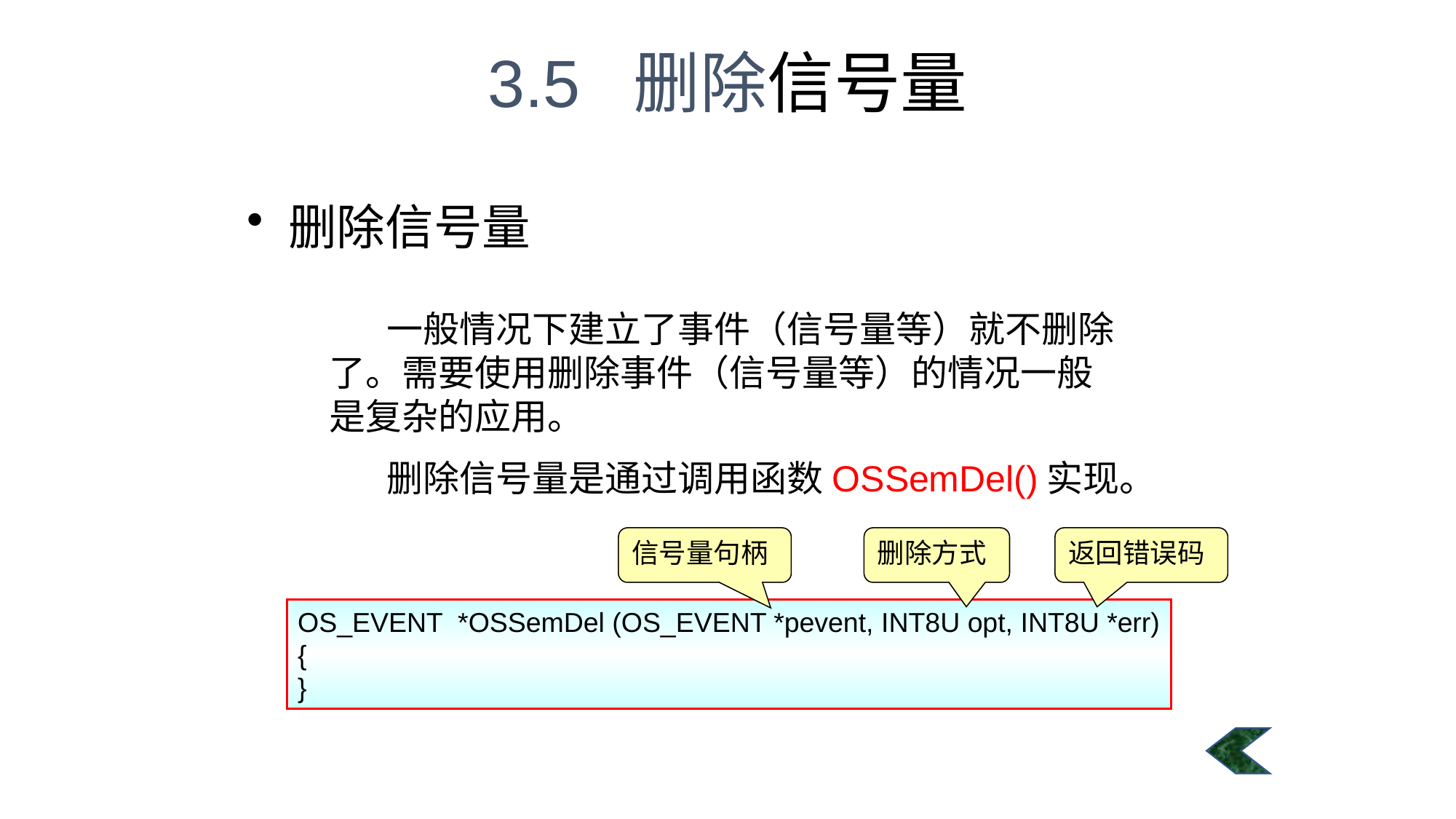

3.5  删除信号量
#
删除信号量
      一般情况下建立了事件（信号量等）就不删除了。需要使用删除事件（信号量等）的情况一般是复杂的应用。
      删除信号量是通过调用函数OSSemDel()实现。
信号量句柄
删除方式
返回错误码
OS_EVENT  *OSSemDel (OS_EVENT *pevent, INT8U opt, INT8U *err)
{
}